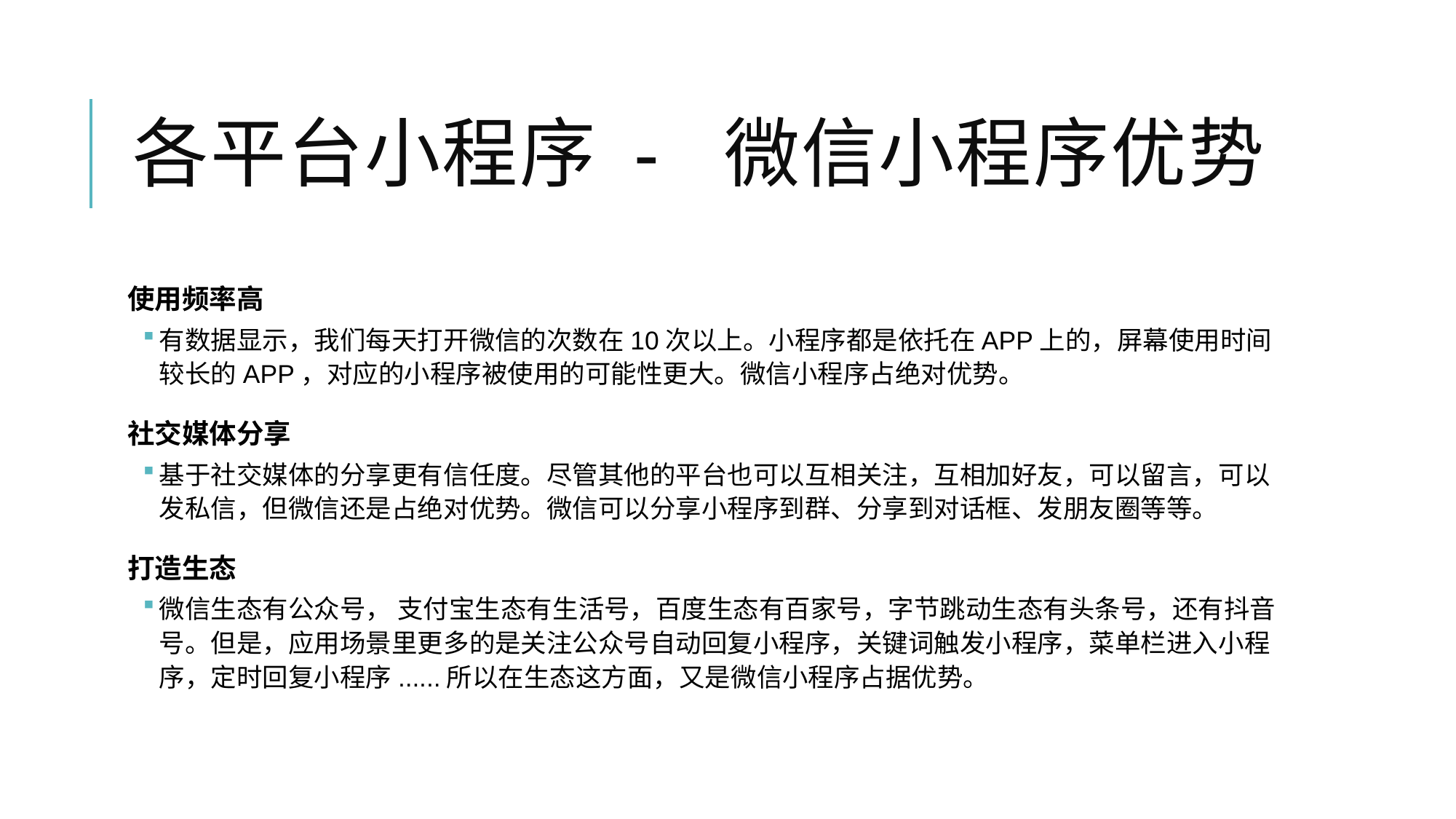

# 各平台小程序 -  微信小程序优势
使用频率高
有数据显示，我们每天打开微信的次数在10次以上。小程序都是依托在APP上的，屏幕使用时间较长的APP，对应的小程序被使用的可能性更大。微信小程序占绝对优势。
社交媒体分享
基于社交媒体的分享更有信任度。尽管其他的平台也可以互相关注，互相加好友，可以留言，可以发私信，但微信还是占绝对优势。微信可以分享小程序到群、分享到对话框、发朋友圈等等。
打造生态
微信生态有公众号， 支付宝生态有生活号，百度生态有百家号，字节跳动生态有头条号，还有抖音号。但是，应用场景里更多的是关注公众号自动回复小程序，关键词触发小程序，菜单栏进入小程序，定时回复小程序......所以在生态这方面，又是微信小程序占据优势。